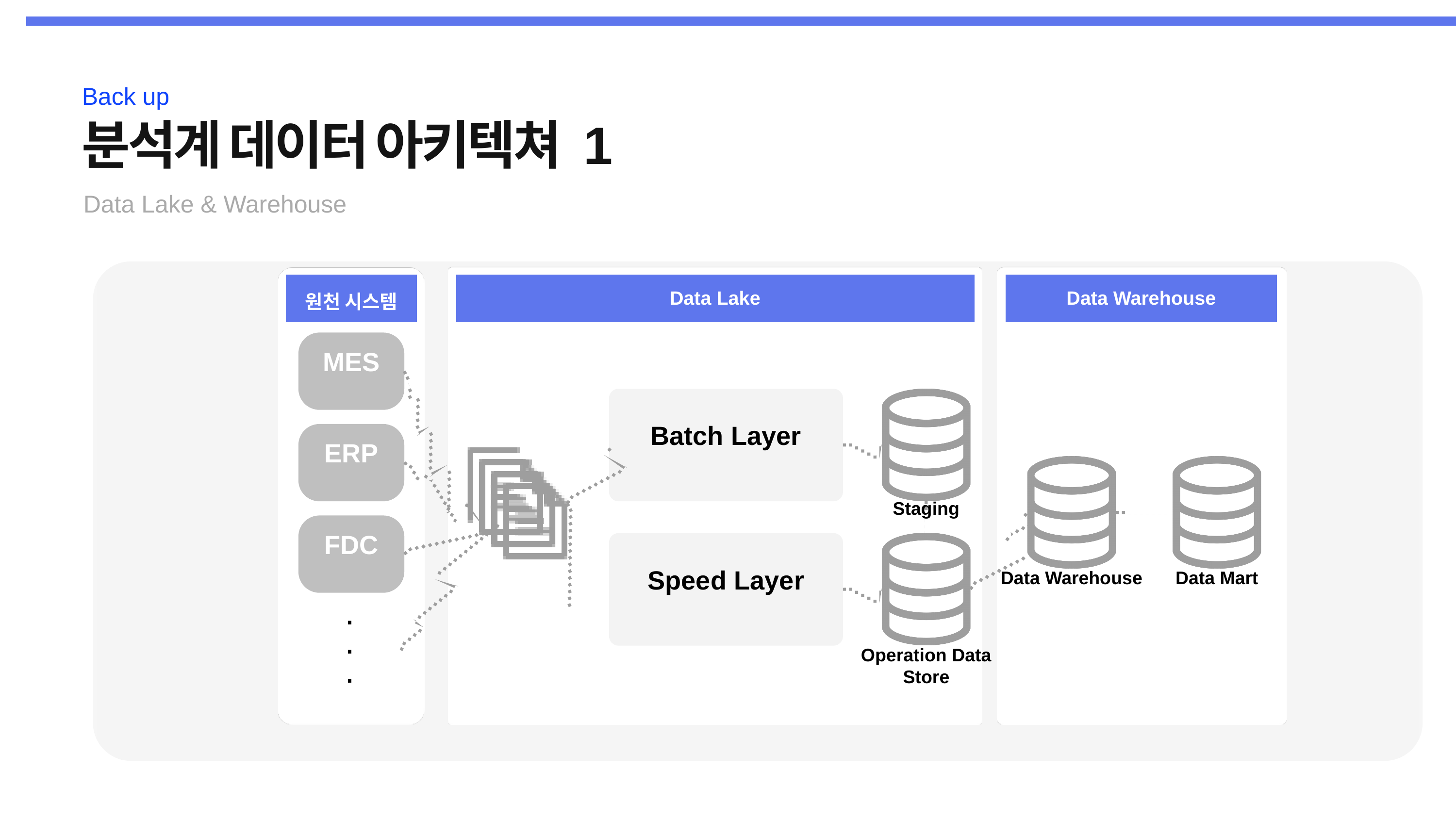

Back up

분석계 데이터 아키텍쳐 1

Data Lake & Warehouse

Data Lake

Data Warehouse

원천 시스템

MES

Batch Layer

ERP

FDC

Staging

Speed Layer

Data Warehouse

Data Mart

.
.
.

Operation Data Store